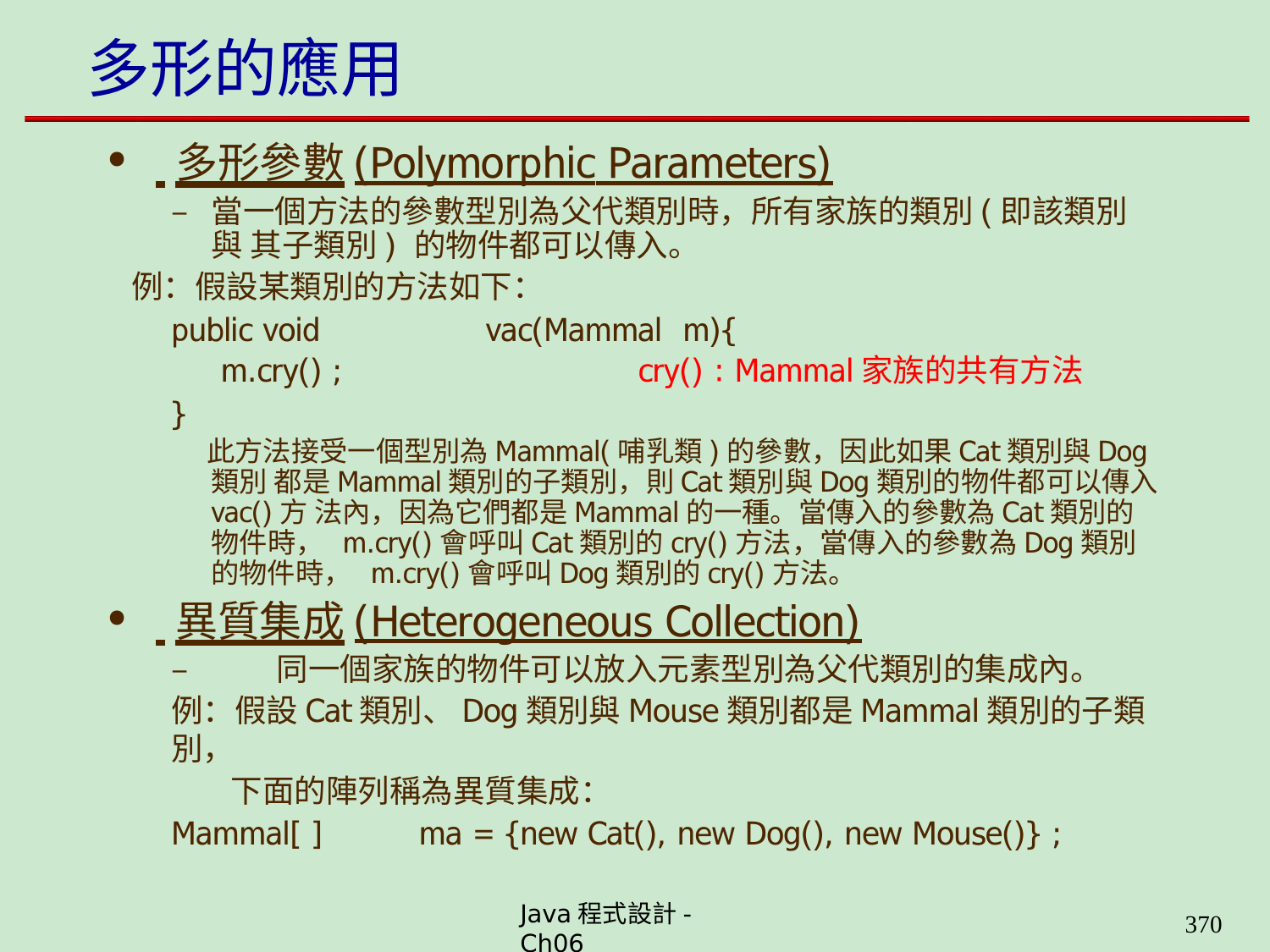

# 多形的應用
 多形參數(Polymorphic Parameters)
–	當一個方法的參數型別為父代類別時，所有家族的類別(即該類別與 其子類別) 的物件都可以傳入。
例：假設某類別的方法如下：
public void	vac(Mammal	m){
m.cry() ;	cry() : Mammal家族的共有方法
}
此方法接受一個型別為Mammal(哺乳類)的參數，因此如果Cat類別與Dog類別 都是Mammal類別的子類別，則Cat類別與Dog類別的物件都可以傳入vac()方 法內，因為它們都是Mammal的一種。當傳入的參數為Cat類別的物件時，  m.cry()會呼叫Cat類別的cry()方法，當傳入的參數為Dog類別的物件時，  m.cry()會呼叫Dog類別的cry()方法。
 異質集成(Heterogeneous Collection)
–	同一個家族的物件可以放入元素型別為父代類別的集成內。
例：假設Cat類別、Dog類別與Mouse類別都是Mammal類別的子類別，
下面的陣列稱為異質集成：
Mammal[ ]	ma = {new Cat(), new Dog(), new Mouse()} ;
Java程式設計-Ch06
370